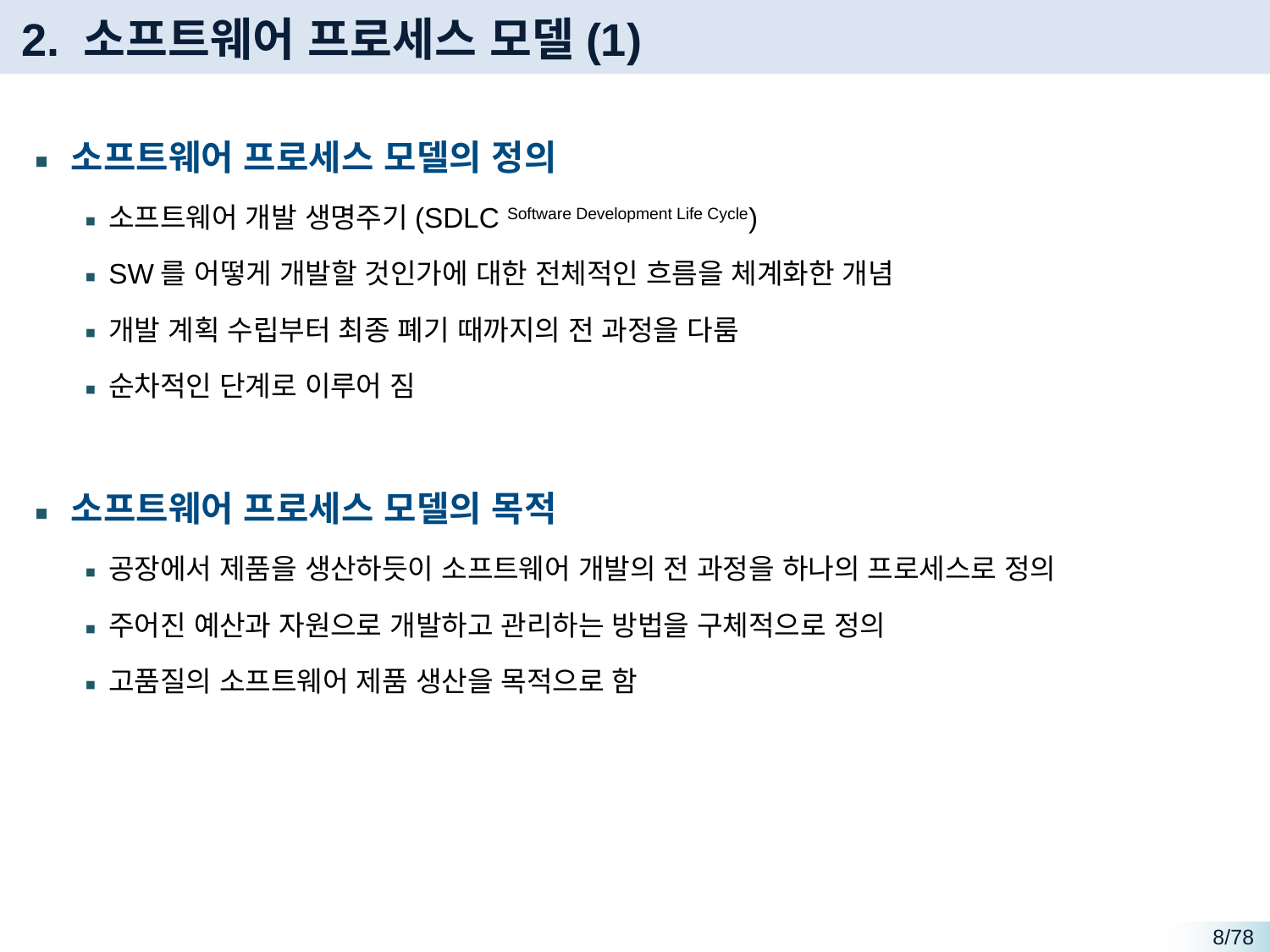

# 2. 소프트웨어 프로세스 모델(1)
소프트웨어 프로세스 모델의 정의
소프트웨어 개발 생명주기(SDLC Software Development Life Cycle)
SW를 어떻게 개발할 것인가에 대한 전체적인 흐름을 체계화한 개념
개발 계획 수립부터 최종 폐기 때까지의 전 과정을 다룸
순차적인 단계로 이루어 짐

소프트웨어 프로세스 모델의 목적
공장에서 제품을 생산하듯이 소프트웨어 개발의 전 과정을 하나의 프로세스로 정의
주어진 예산과 자원으로 개발하고 관리하는 방법을 구체적으로 정의
고품질의 소프트웨어 제품 생산을 목적으로 함